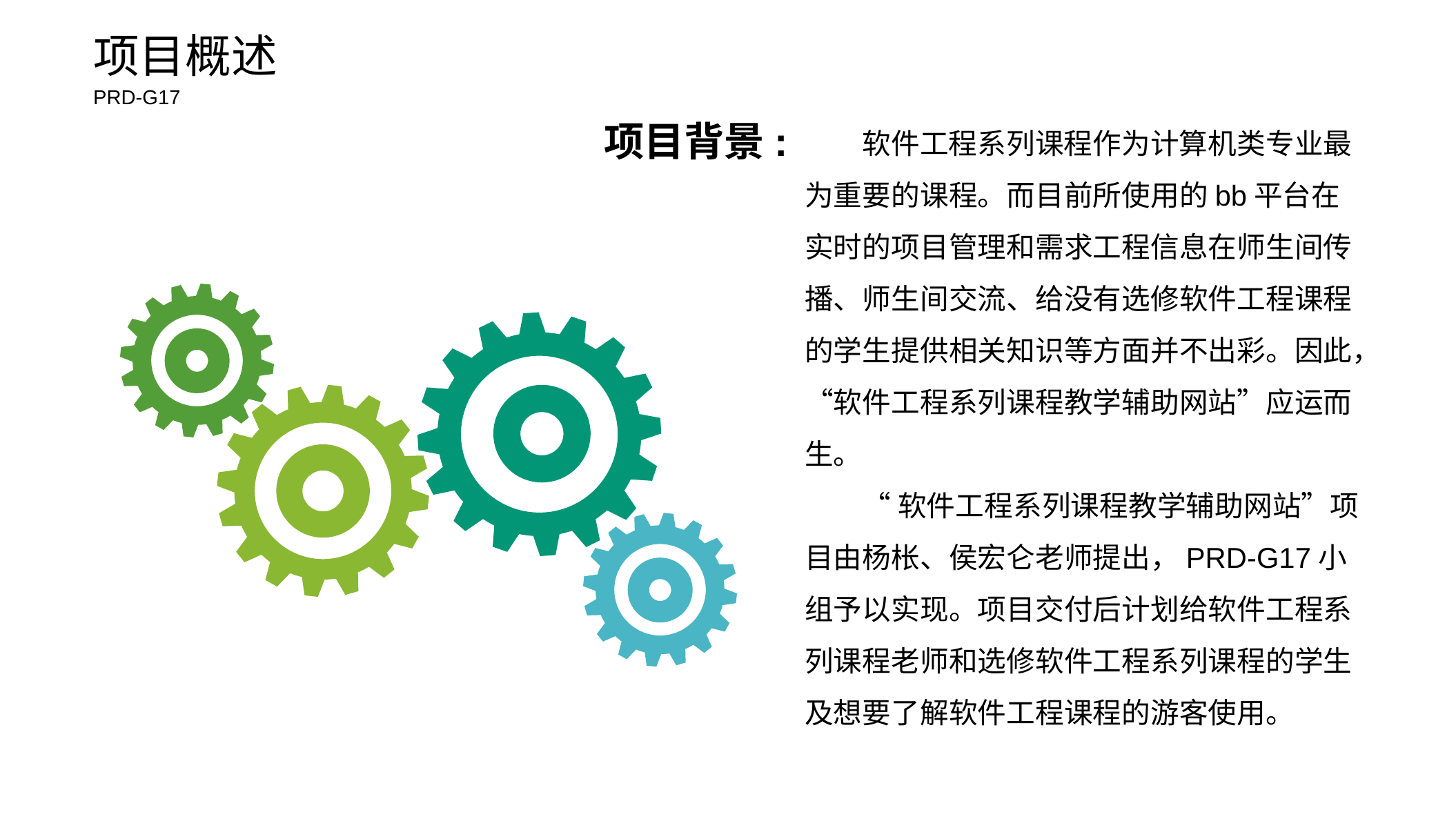

项目概述
PRD-G17
软件工程系列课程作为计算机类专业最为重要的课程。而目前所使用的bb平台在实时的项目管理和需求工程信息在师生间传播、师生间交流、给没有选修软件工程课程的学生提供相关知识等方面并不出彩。因此，“软件工程系列课程教学辅助网站”应运而生。
“软件工程系列课程教学辅助网站”项目由杨枨、侯宏仑老师提出，PRD-G17小组予以实现。项目交付后计划给软件工程系列课程老师和选修软件工程系列课程的学生及想要了解软件工程课程的游客使用。
项目背景: